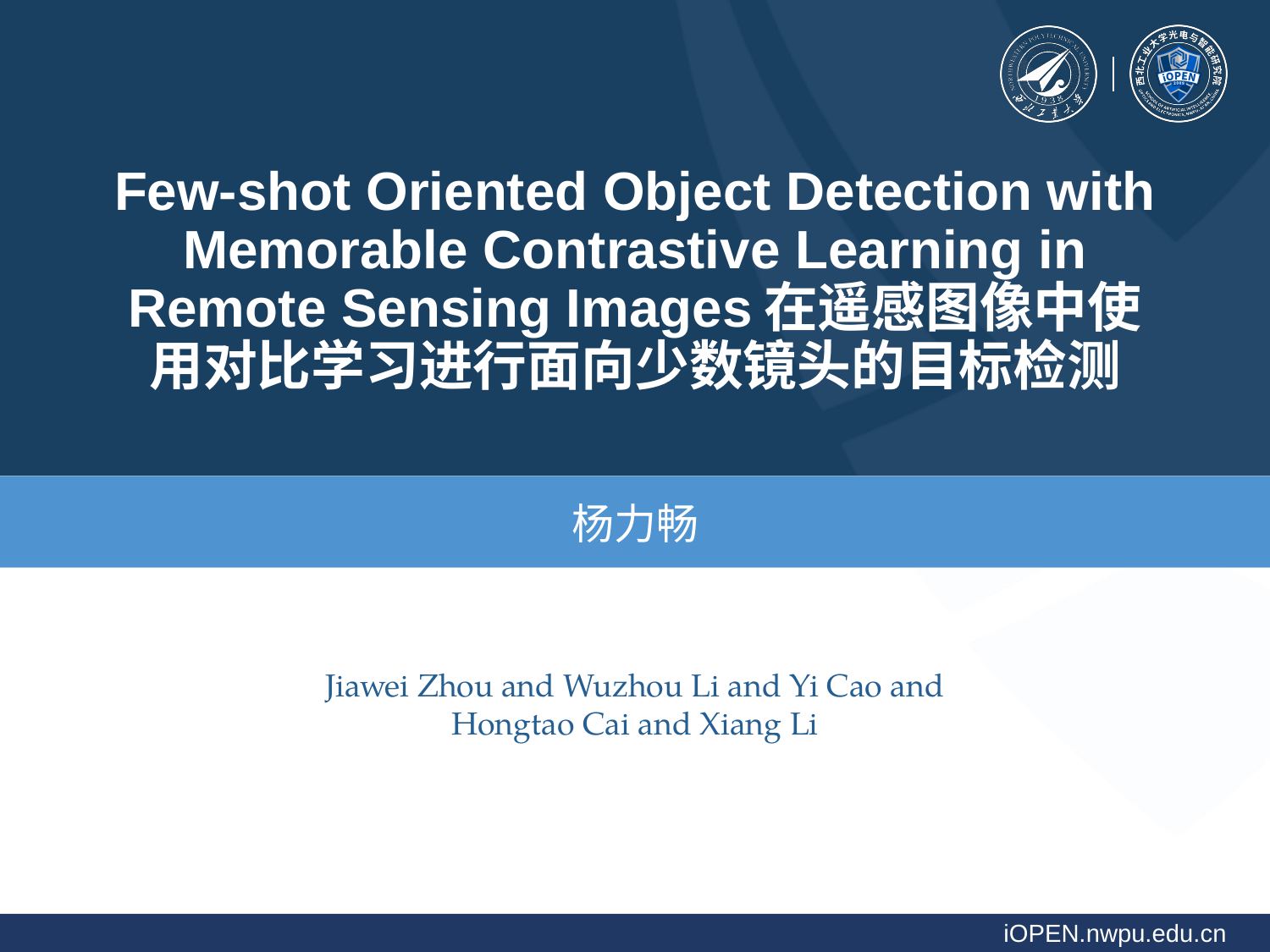

# Few-shot Oriented Object Detection with Memorable Contrastive Learning in Remote Sensing Images在遥感图像中使用对比学习进行面向少数镜头的目标检测
杨力畅
Jiawei Zhou and Wuzhou Li and Yi Cao and Hongtao Cai and Xiang Li